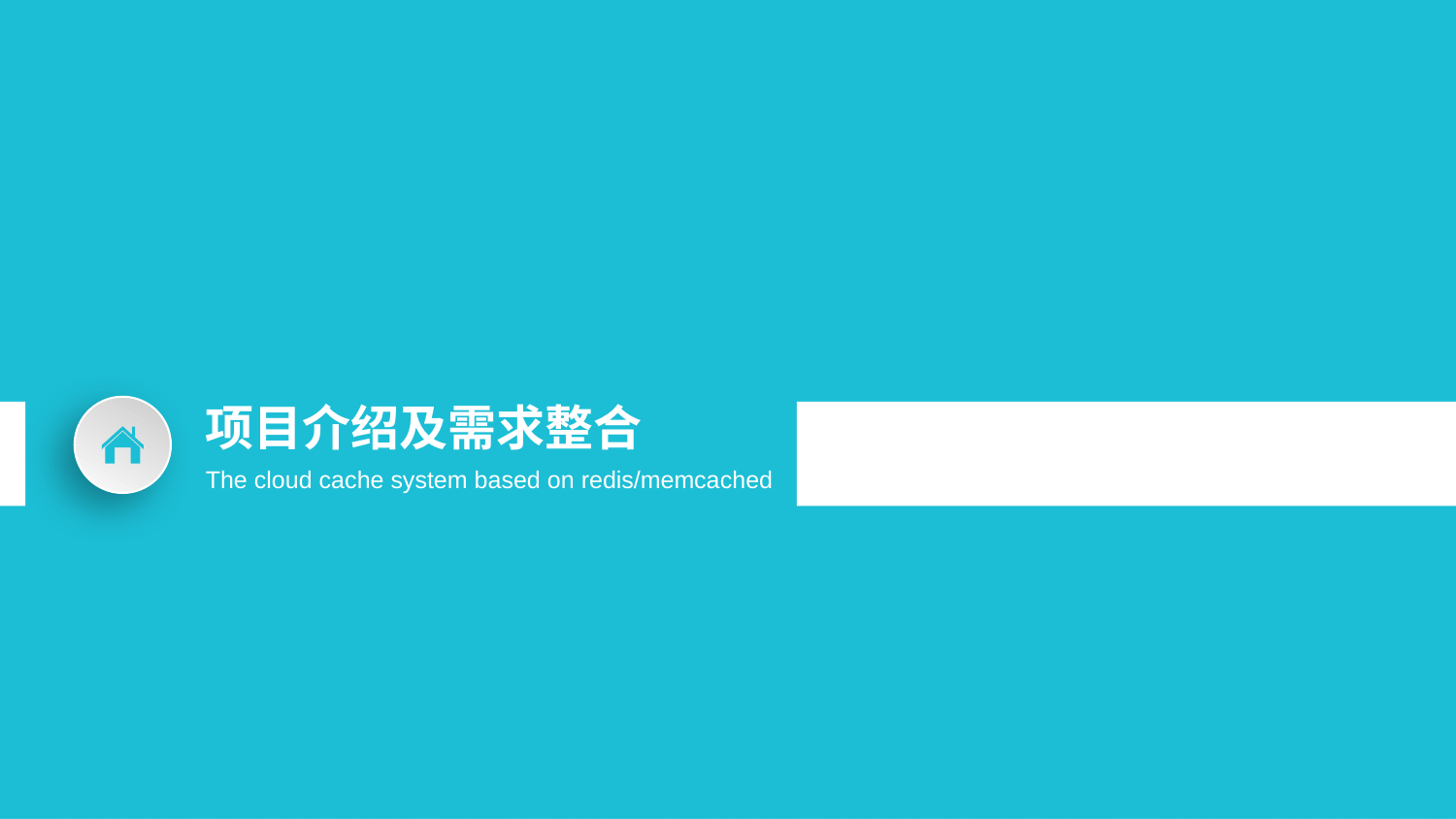

项目介绍及需求整合

The cloud cache system based on redis/memcached
2